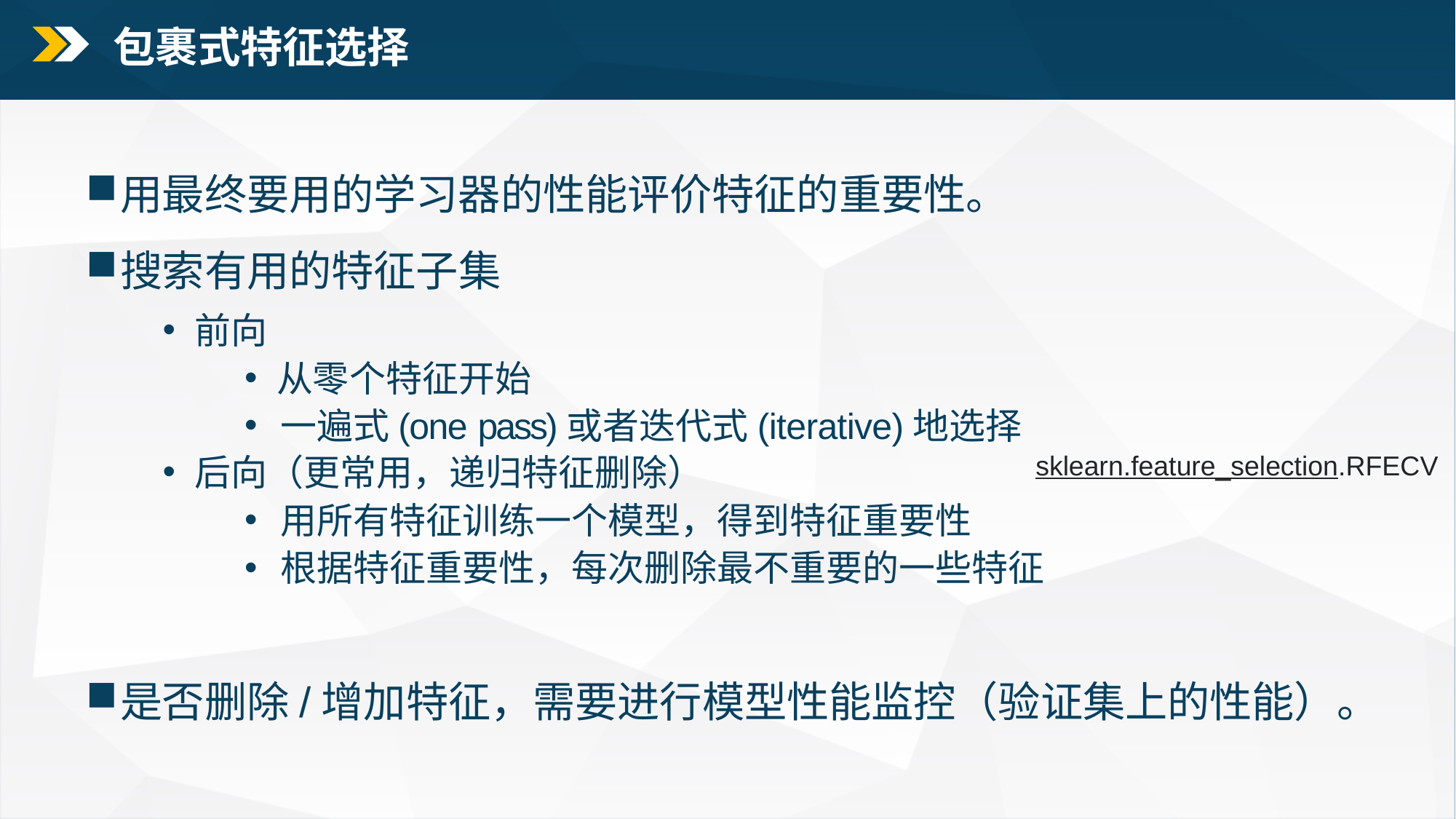

包裹式特征选择
用最终要用的学习器的性能评价特征的重要性。
搜索有用的特征子集
前向
从零个特征开始
一遍式(one pass)或者迭代式(iterative)地选择
后向（更常用，递归特征删除）
用所有特征训练一个模型，得到特征重要性
根据特征重要性，每次删除最不重要的一些特征

是否删除/增加特征，需要进行模型性能监控（验证集上的性能）。

sklearn.feature_selection.RFECV